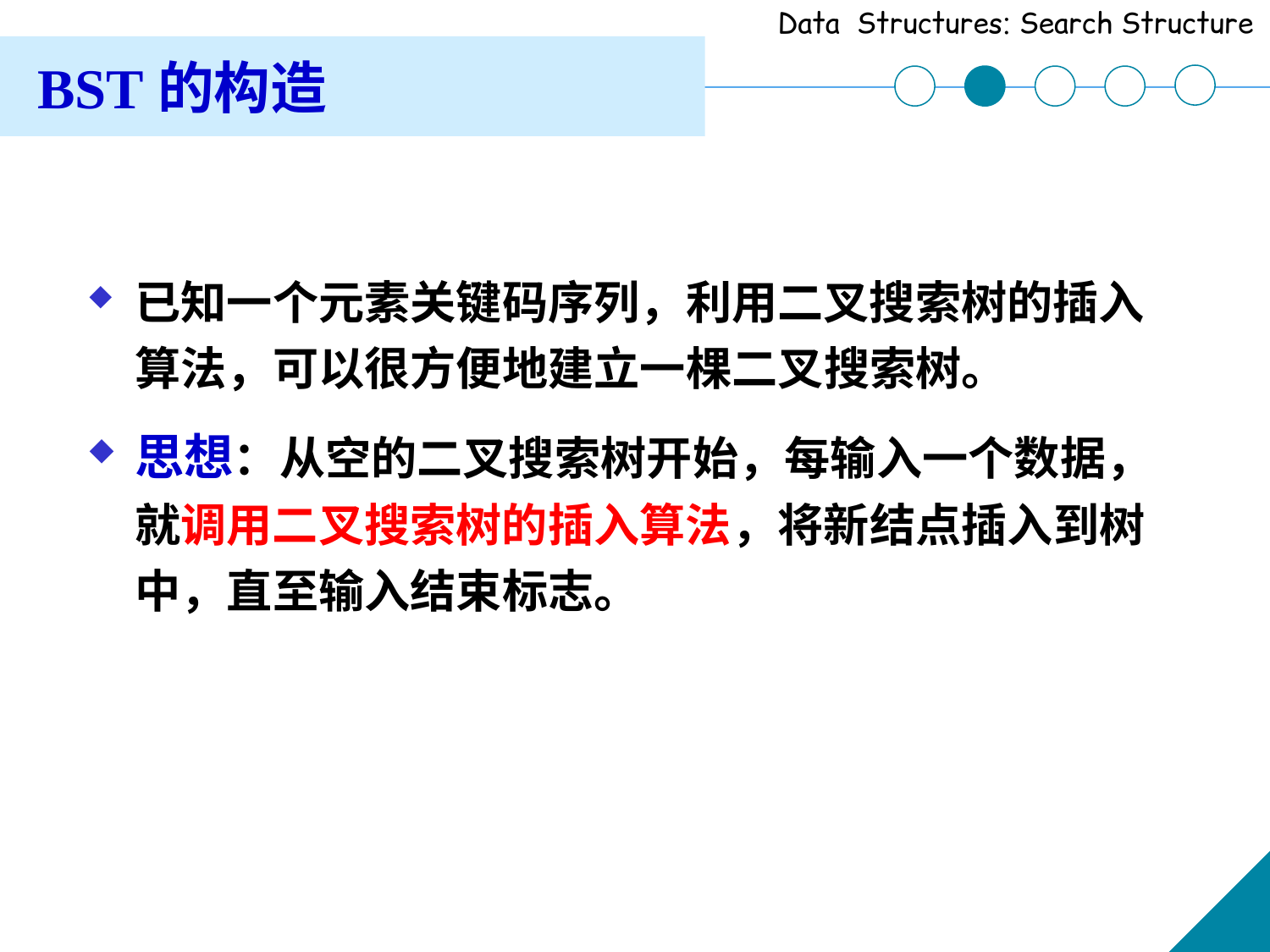

BST的构造

已知一个元素关键码序列，利用二叉搜索树的插入算法，可以很方便地建立一棵二叉搜索树。
思想：从空的二叉搜索树开始，每输入一个数据，就调用二叉搜索树的插入算法，将新结点插入到树中，直至输入结束标志。